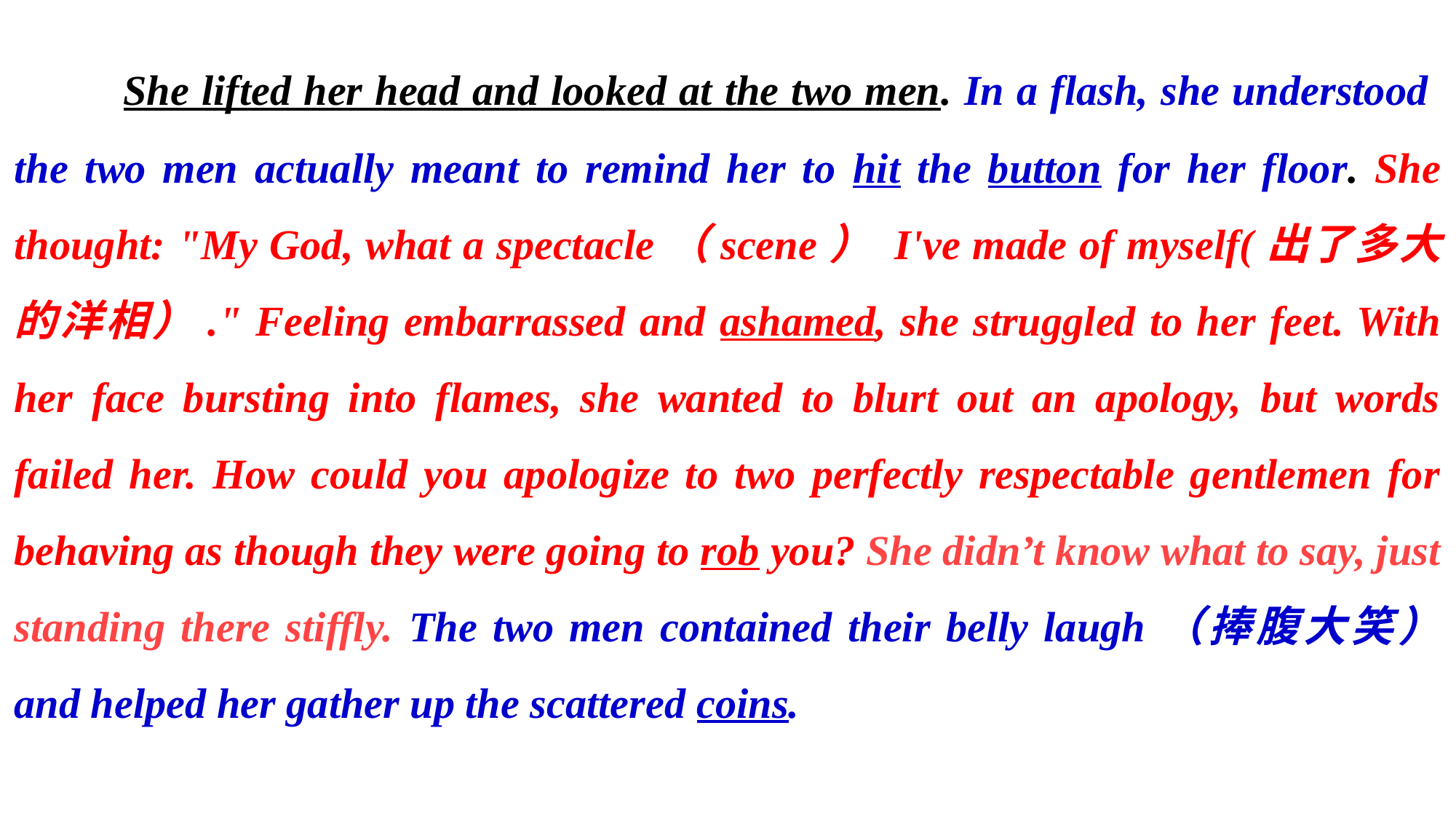

She lifted her head and looked at the two men. In a flash, she understood  the two men actually meant to remind her to hit the button for her floor. She thought: "My God, what a spectacle（scene） I've made of myself(出了多大的洋相）." Feeling embarrassed and ashamed, she struggled to her feet. With her face bursting into flames, she wanted to blurt out an apology, but words failed her. How could you apologize to two perfectly respectable gentlemen for behaving as though they were going to rob you? She didn’t know what to say, just standing there stiffly. The two men contained their belly laugh（捧腹大笑） and helped her gather up the scattered coins.